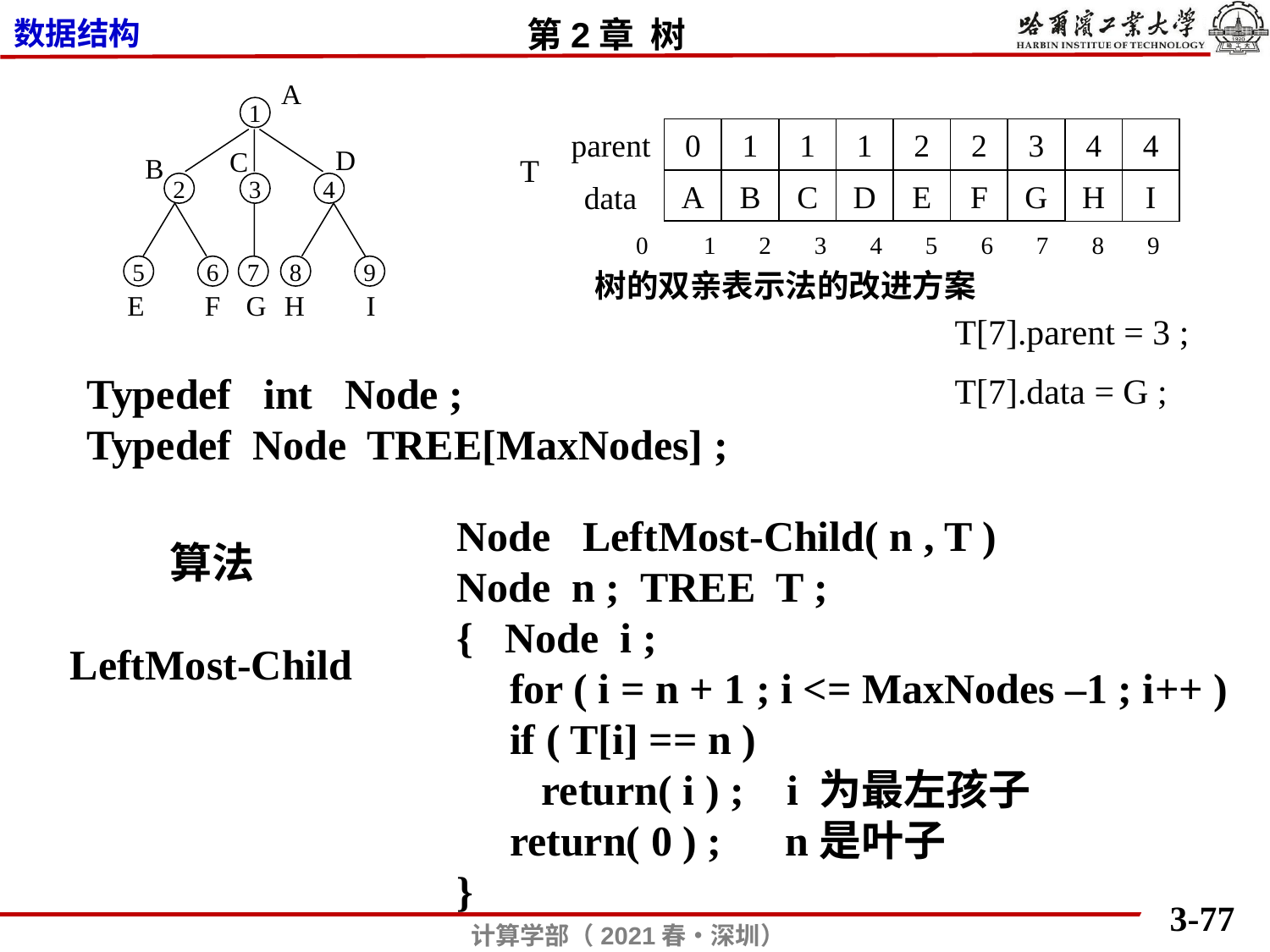

A
1

2
3
4

5
6
7
8
9
D
C
B
E
F
G
H
I
parent
0
1
1
1
2
2
3
4
4
T
A
B
C
D
E
F
G
H
I
data
0         1       2       3       4       5       6       7       8       9
树的双亲表示法的改进方案
T[7].parent = 3 ;
T[7].data = G ;
Typedef   int   Node ;
Typedef  Node  TREE[MaxNodes] ;
Node   LeftMost-Child( n , T )
Node  n ;  TREE  T ;
{   Node  i ;
     for ( i = n + 1 ; i <= MaxNodes –1 ; i++ )
     if ( T[i] == n )
        return( i ) ;    i 为最左孩子
     return( 0 ) ;      n是叶子
}
算法

LeftMost-Child